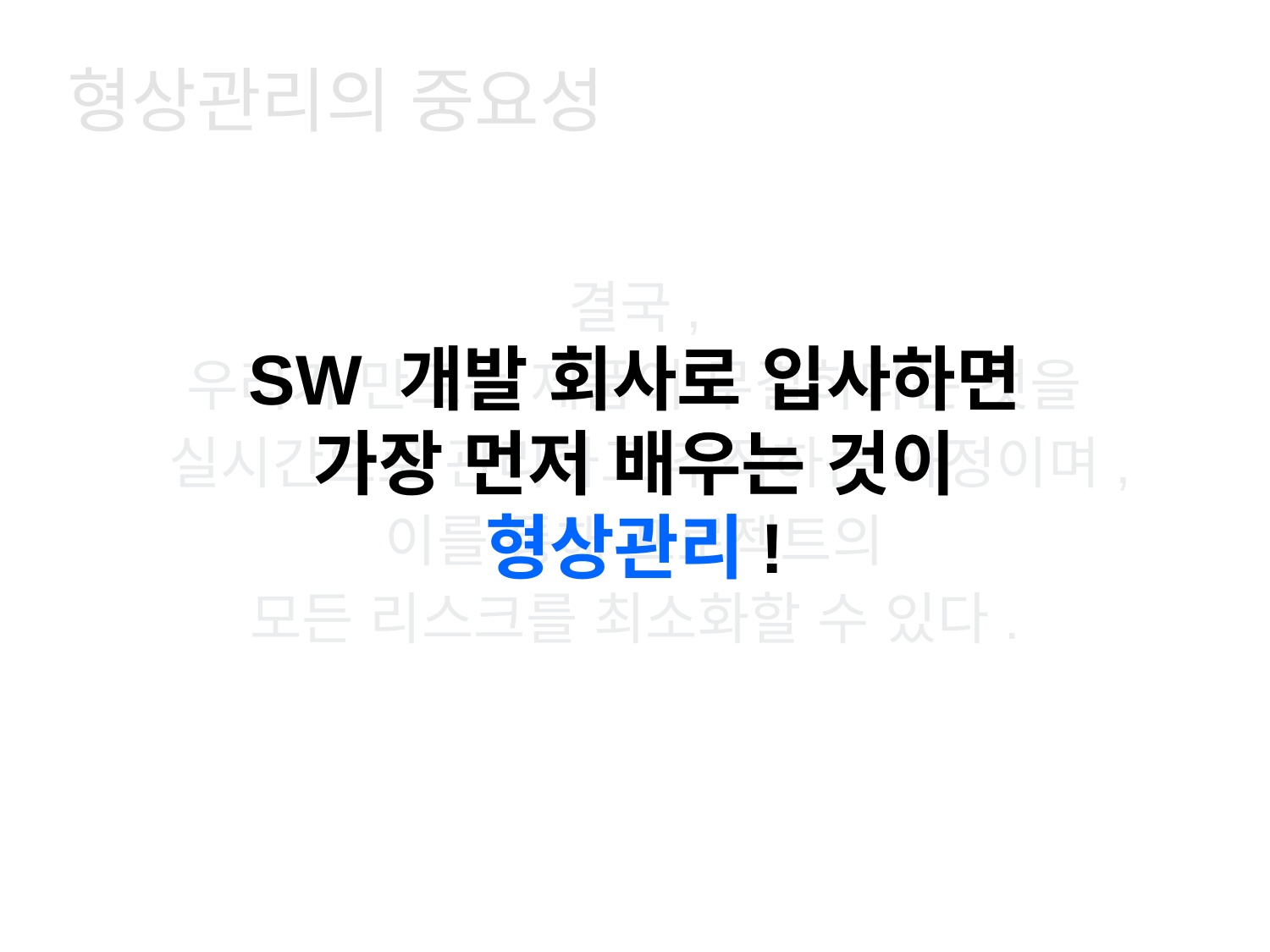

형상관리의 중요성
SW 개발 회사로 입사하면
가장 먼저 배우는 것이
형상관리!

결국,
우리가 만드는 제품이 무결하다는 것을
 실시간으로 관리하고 추적하는 과정이며,
이를 통해 프로젝트의
모든 리스크를 최소화할 수 있다.